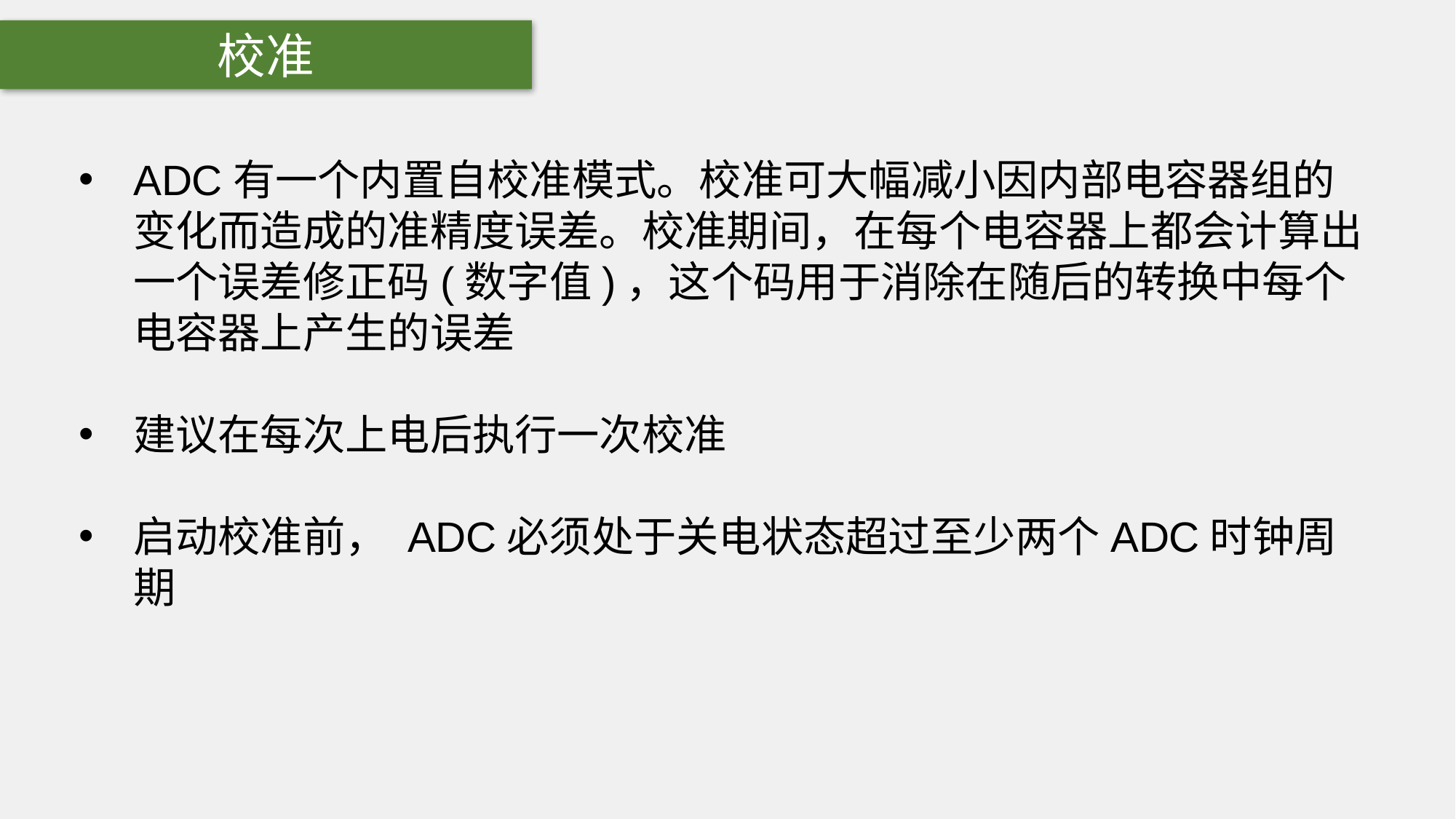

校准
ADC有一个内置自校准模式。校准可大幅减小因内部电容器组的变化而造成的准精度误差。校准期间，在每个电容器上都会计算出一个误差修正码(数字值)，这个码用于消除在随后的转换中每个电容器上产生的误差

建议在每次上电后执行一次校准

启动校准前， ADC必须处于关电状态超过至少两个ADC时钟周期